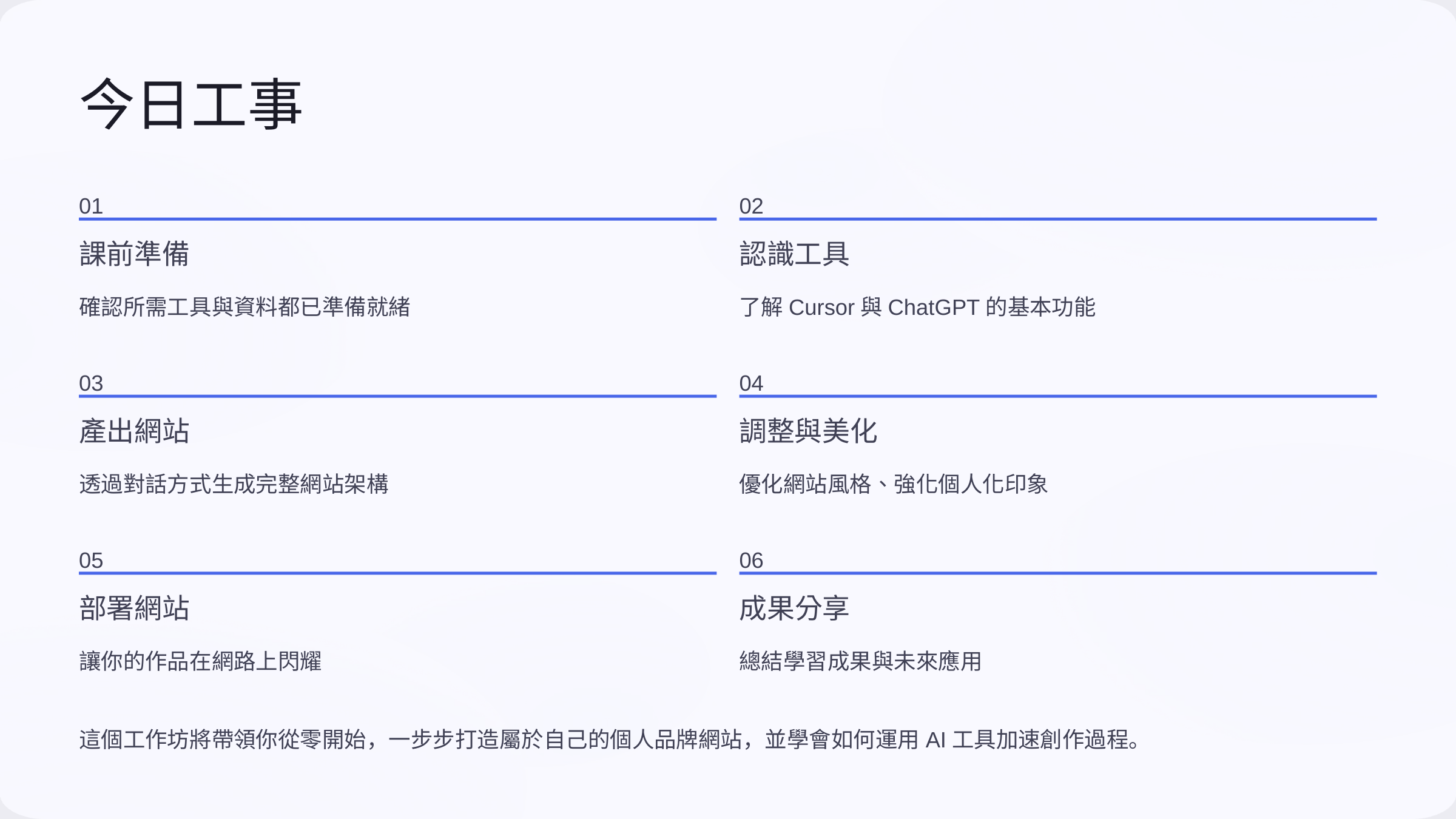

今日工事
01
02

課前準備
認識工具
確認所需工具與資料都已準備就緒
了解Cursor與ChatGPT的基本功能
03
04

產出網站
調整與美化
透過對話方式生成完整網站架構
優化網站風格、強化個人化印象
05
06

部署網站
成果分享
讓你的作品在網路上閃耀
總結學習成果與未來應用
這個工作坊將帶領你從零開始，一步步打造屬於自己的個人品牌網站，並學會如何運用AI工具加速創作過程。